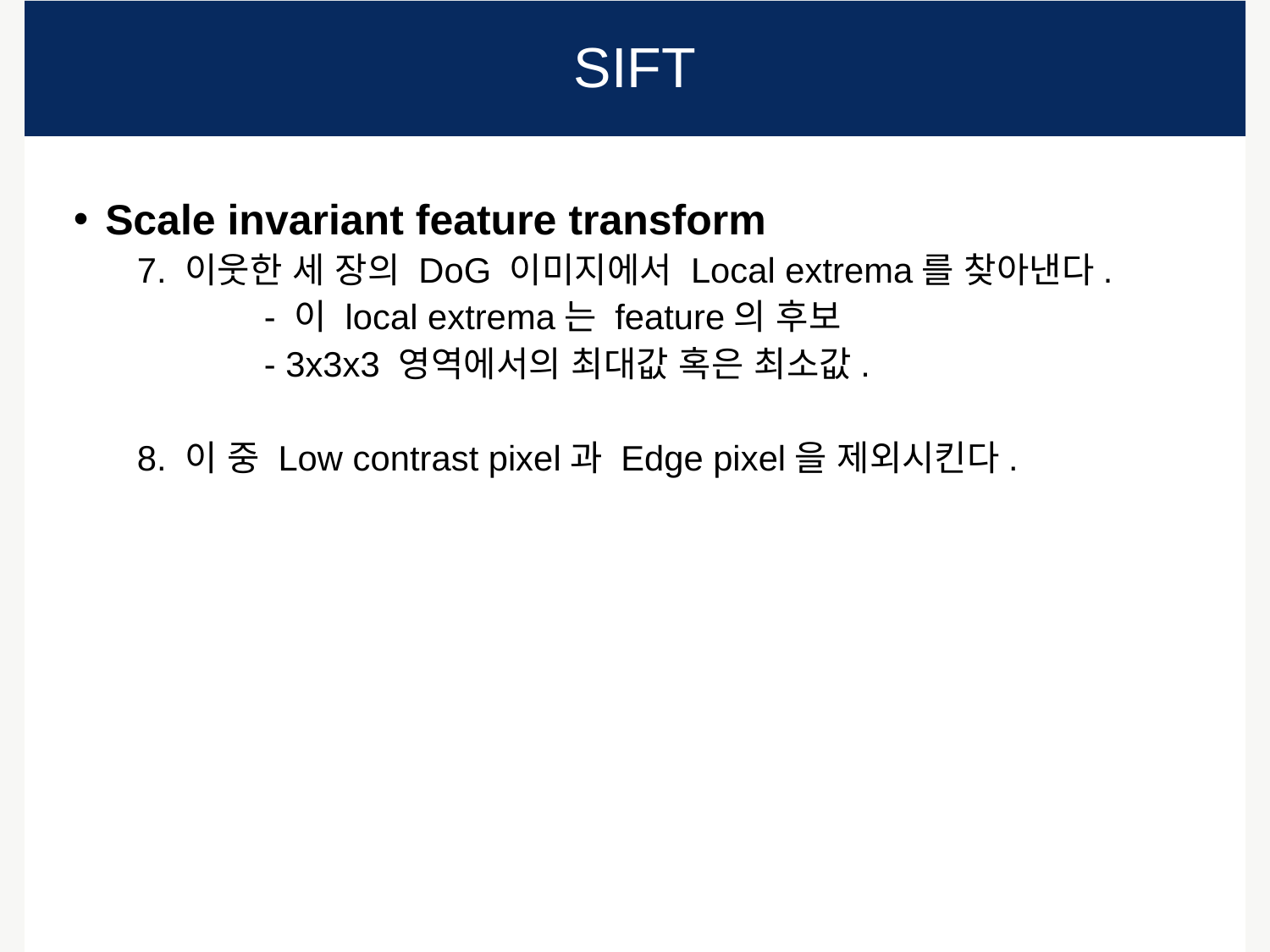

# SIFT
Scale invariant feature transform
7. 이웃한 세 장의 DoG 이미지에서 Local extrema를 찾아낸다.
	- 이 local extrema는 feature의 후보
	- 3x3x3 영역에서의 최대값 혹은 최소값.

8. 이 중 Low contrast pixel과 Edge pixel을 제외시킨다.